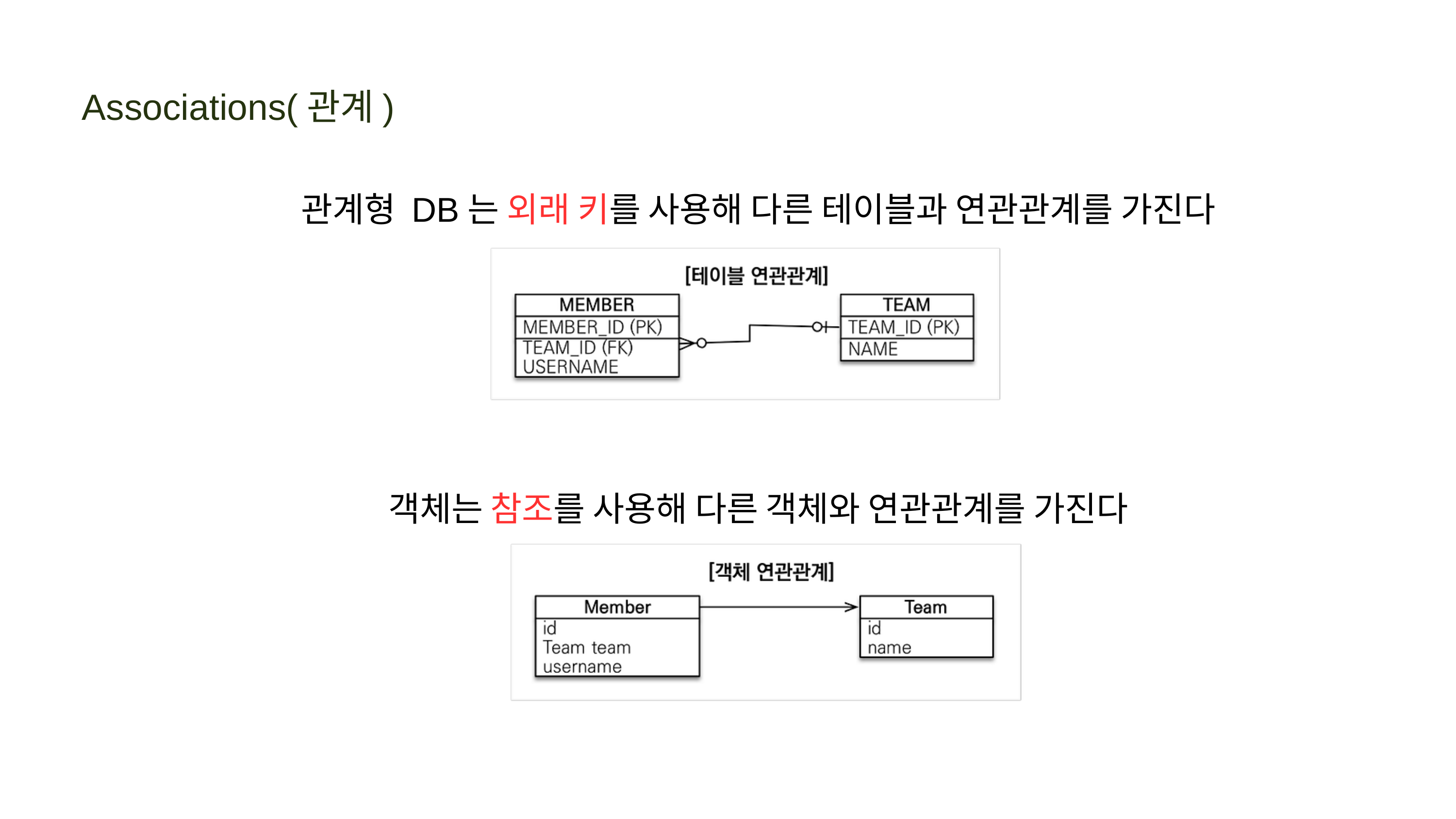

Associations(관계)
관계형 DB는 외래 키를 사용해 다른 테이블과 연관관계를 가진다

객체는 참조를 사용해 다른 객체와 연관관계를 가진다